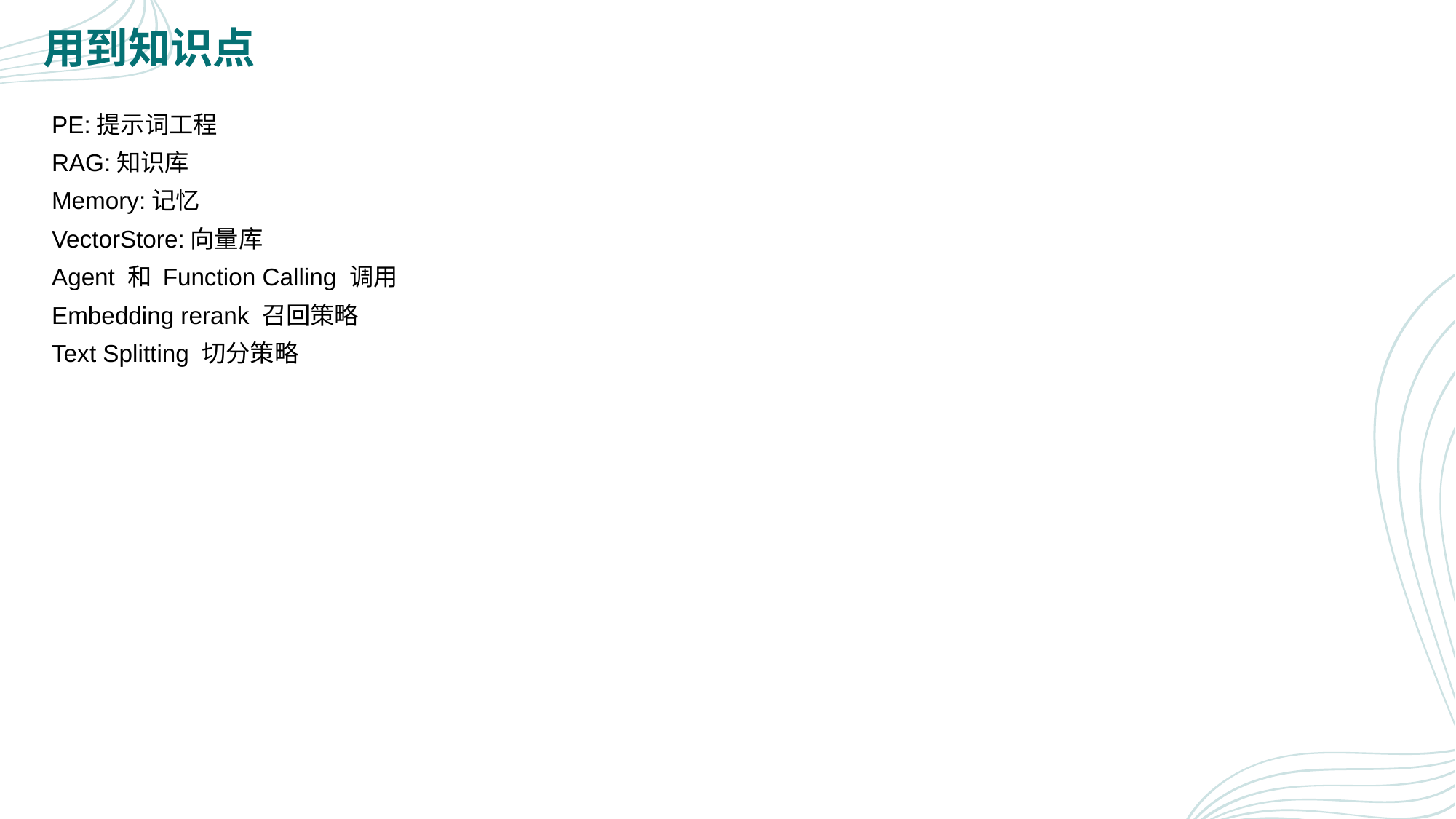

用到知识点
PE:提示词工程
RAG:知识库
Memory:记忆
VectorStore:向量库
Agent 和 Function Calling 调用
Embedding rerank 召回策略
Text Splitting 切分策略